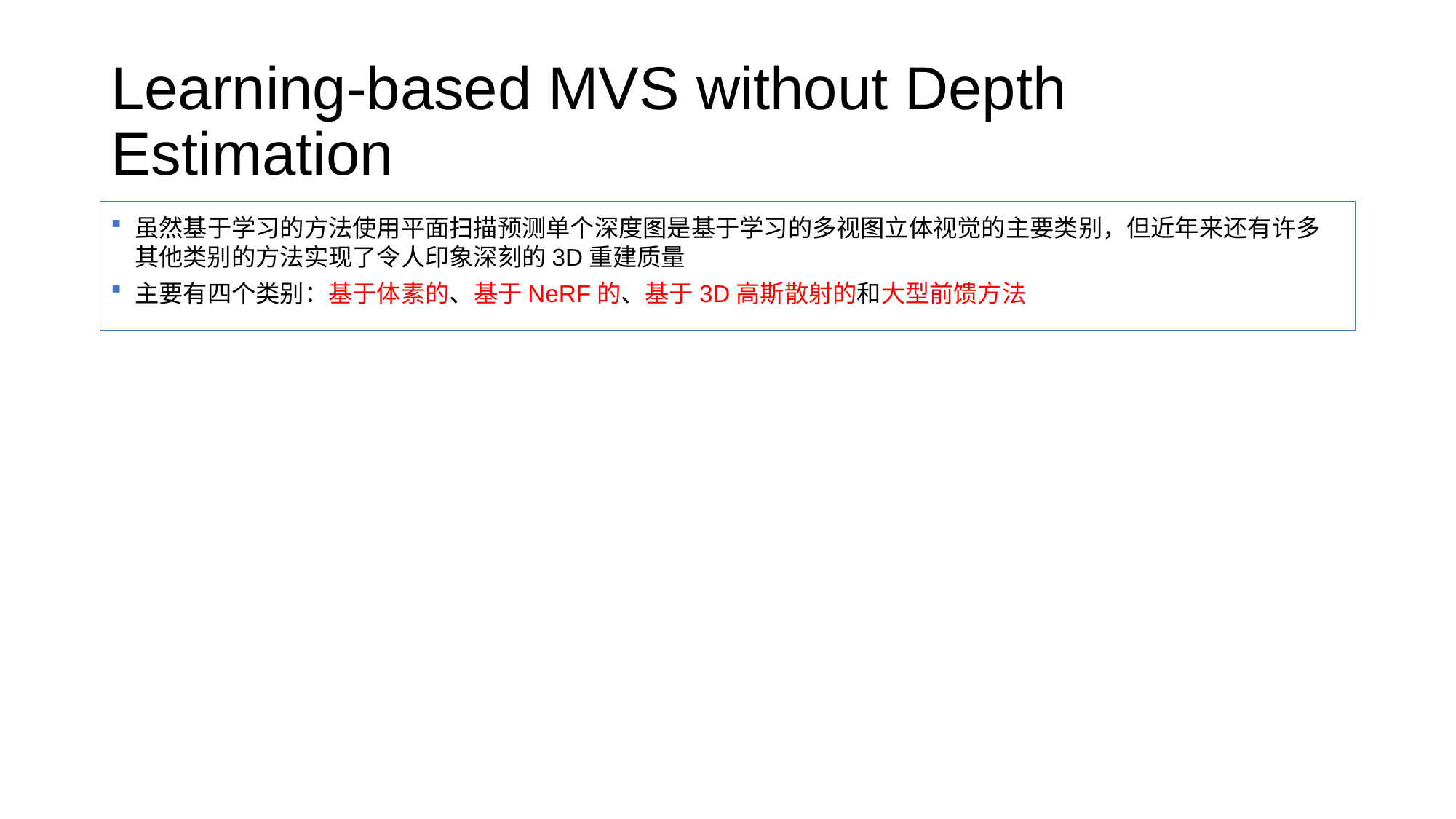

# Learning-based MVS without Depth Estimation
虽然基于学习的方法使用平面扫描预测单个深度图是基于学习的多视图立体视觉的主要类别，但近年来还有许多其他类别的方法实现了令人印象深刻的3D重建质量
主要有四个类别：基于体素的、基于NeRF的、基于3D高斯散射的和大型前馈方法